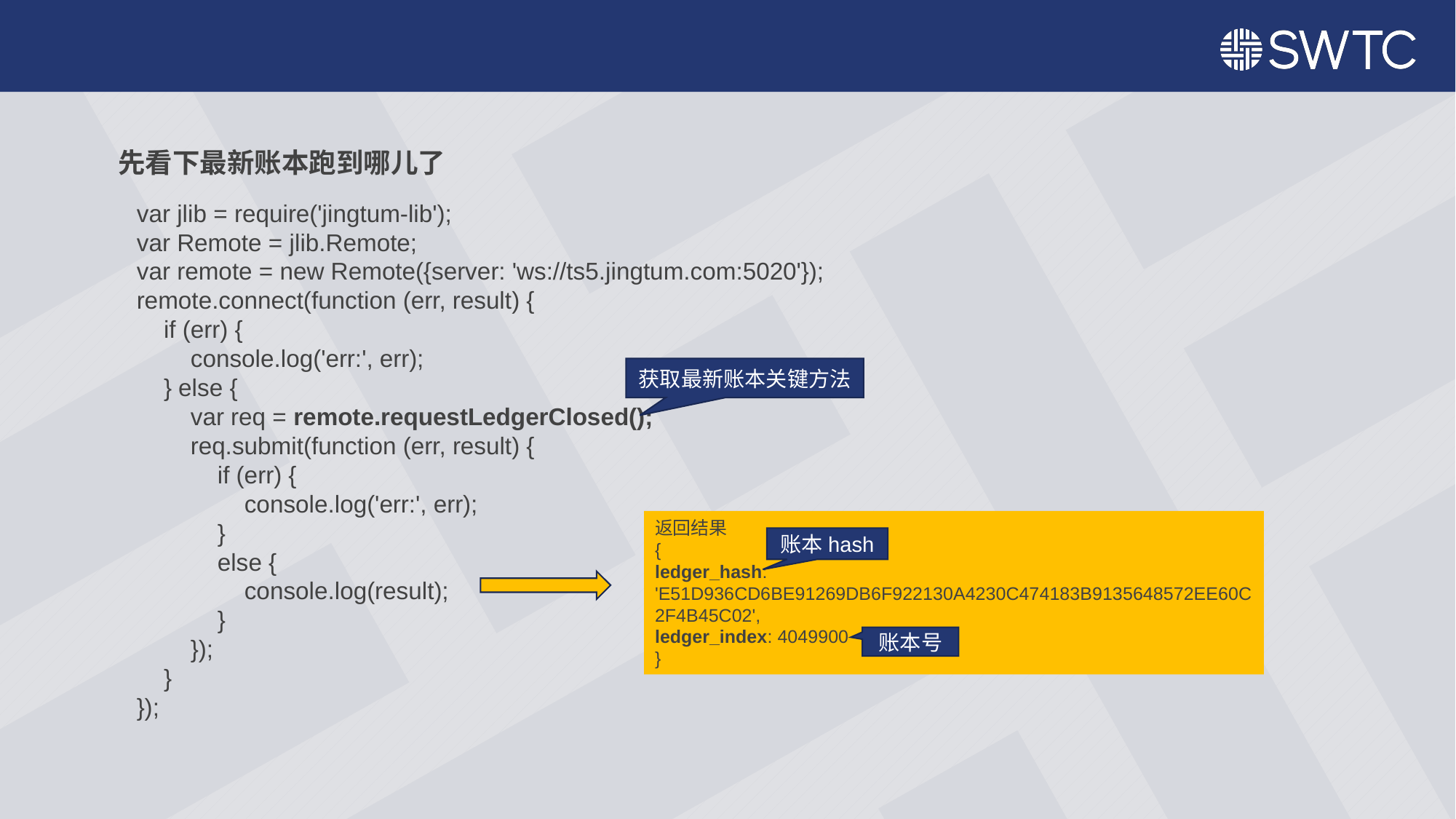

先看下最新账本跑到哪儿了
var jlib = require('jingtum-lib');
var Remote = jlib.Remote;
var remote = new Remote({server: 'ws://ts5.jingtum.com:5020'});
remote.connect(function (err, result) {
    if (err) {
        console.log('err:', err);
    } else {
        var req = remote.requestLedgerClosed();
        req.submit(function (err, result) {
            if (err) {
                console.log('err:', err);
            }
            else {
                console.log(result);
            }
        });
    }
});

获取最新账本关键方法
返回结果
{
ledger_hash: 'E51D936CD6BE91269DB6F922130A4230C474183B9135648572EE60C2F4B45C02',
ledger_index: 4049900
}
账本hash

账本号